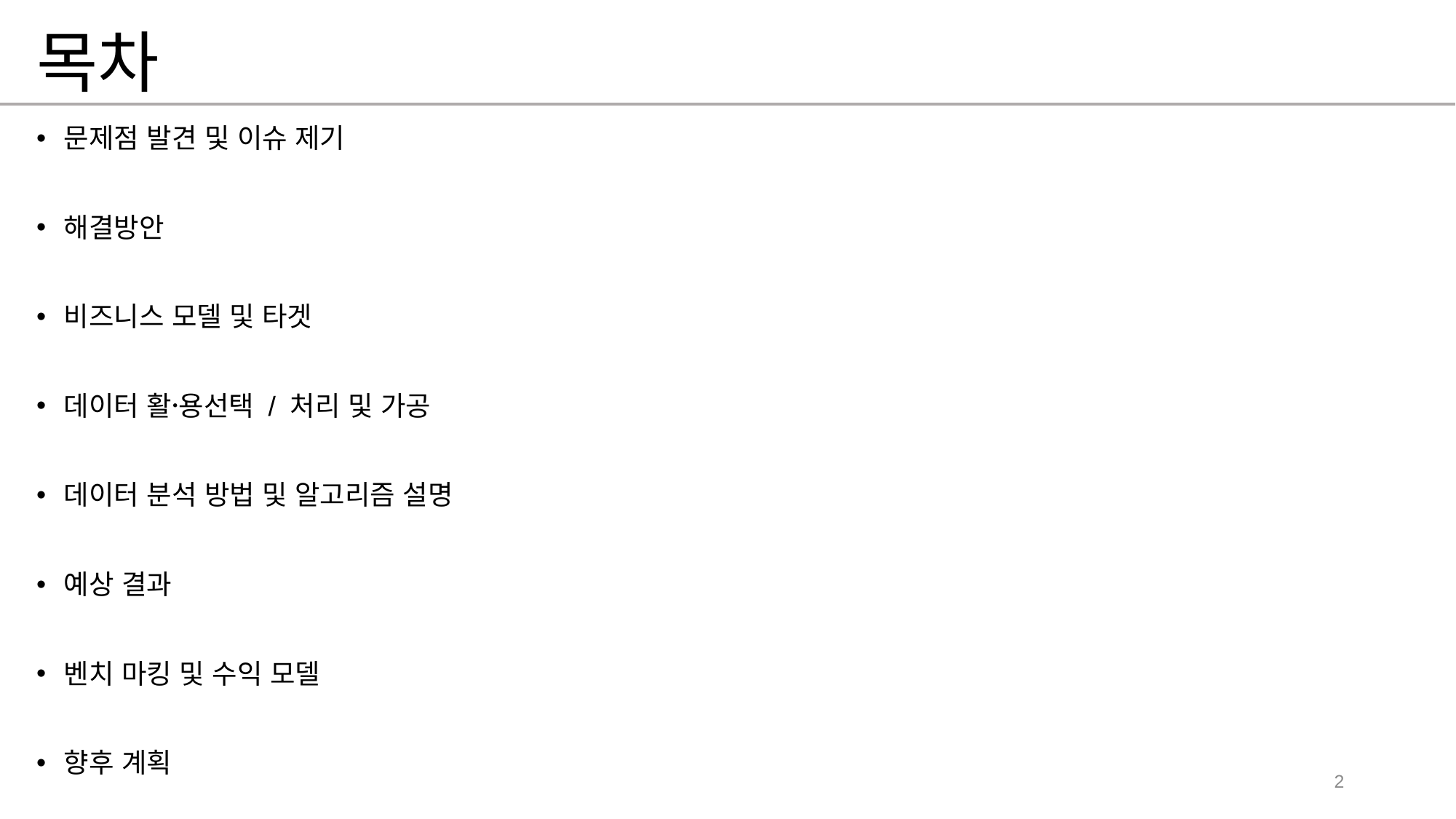

# 목차
문제점 발견 및 이슈 제기

해결방안

비즈니스 모델 및 타겟

데이터 활용〮선택 / 처리 및 가공

데이터 분석 방법 및 알고리즘 설명

예상 결과

벤치 마킹 및 수익 모델

향후 계획

2